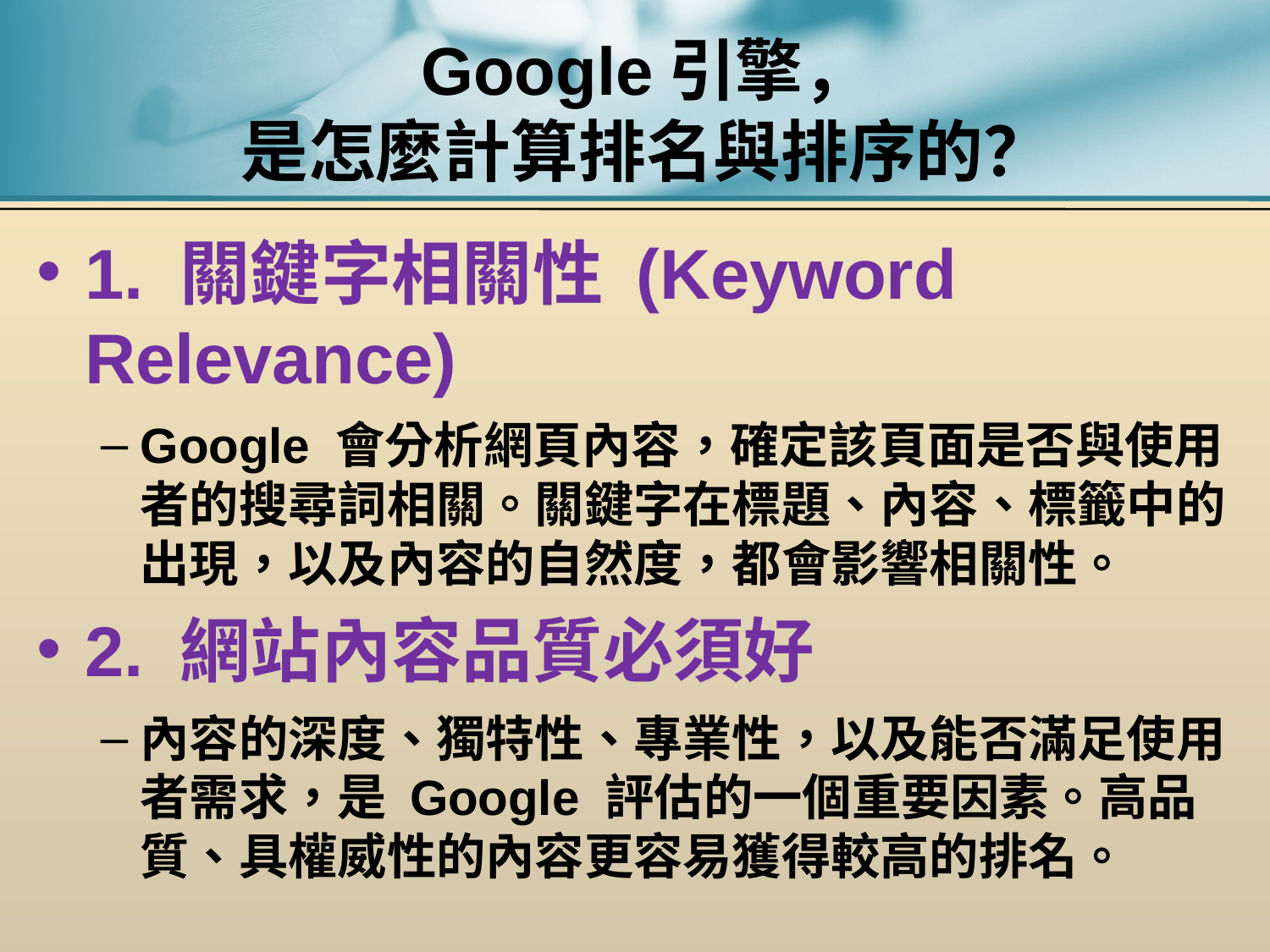

# Google引擎， 是怎麼計算排名與排序的？
1. 關鍵字相關性 (Keyword Relevance)
Google 會分析網頁內容，確定該頁面是否與使用者的搜尋詞相關。關鍵字在標題、內容、標籤中的出現，以及內容的自然度，都會影響相關性。
2. 網站內容品質必須好
內容的深度、獨特性、專業性，以及能否滿足使用者需求，是 Google 評估的一個重要因素。高品質、具權威性的內容更容易獲得較高的排名。